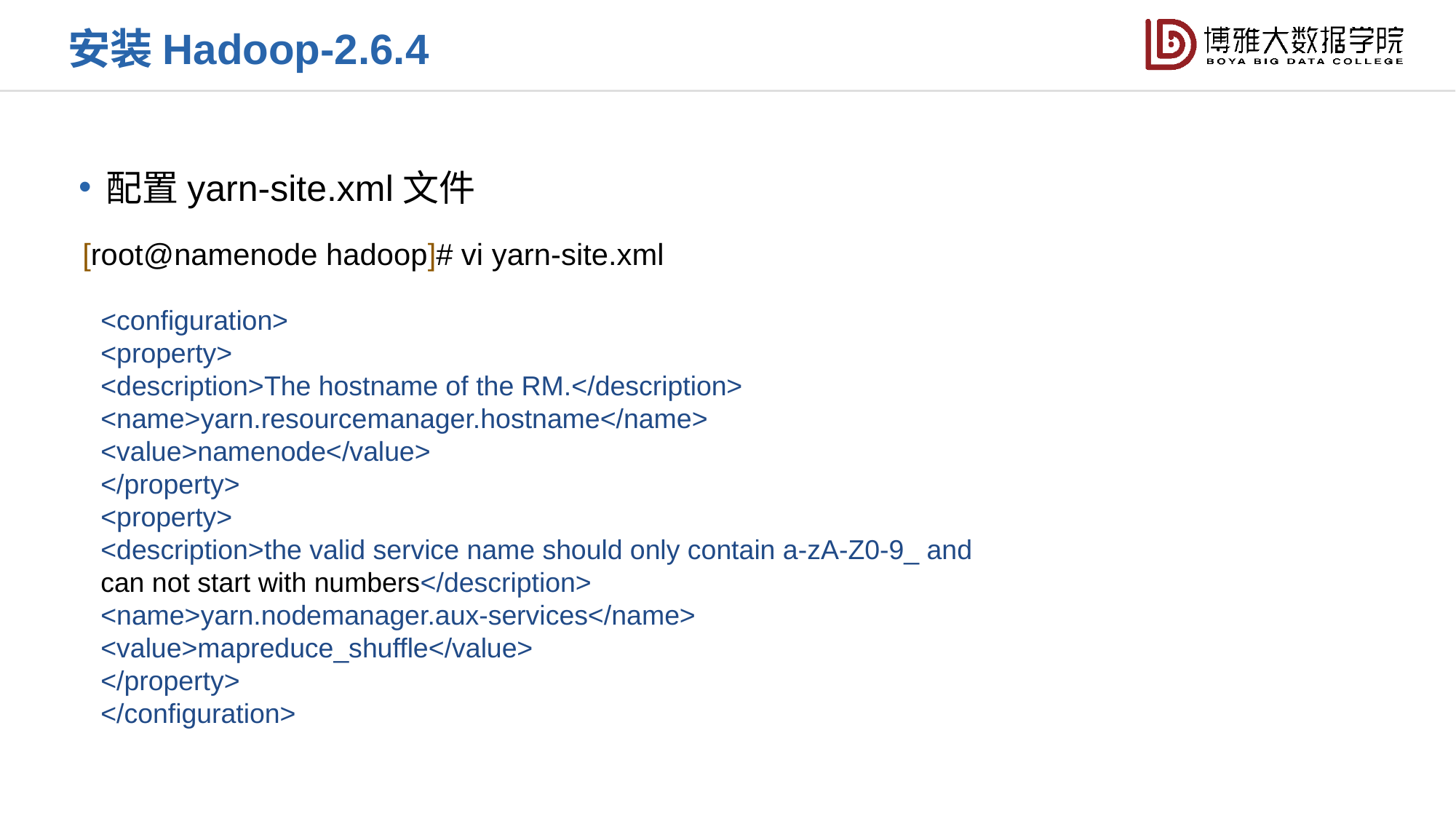

安装Hadoop-2.6.4
配置yarn-site.xml文件

[root@namenode hadoop]# vi yarn-site.xml
<configuration>
<property>
<description>The hostname of the RM.</description>
<name>yarn.resourcemanager.hostname</name>
<value>namenode</value>
</property>
<property>
<description>the valid service name should only contain a-zA-Z0-9_ and
can not start with numbers</description>
<name>yarn.nodemanager.aux-services</name>
<value>mapreduce_shuffle</value>
</property>
</configuration>